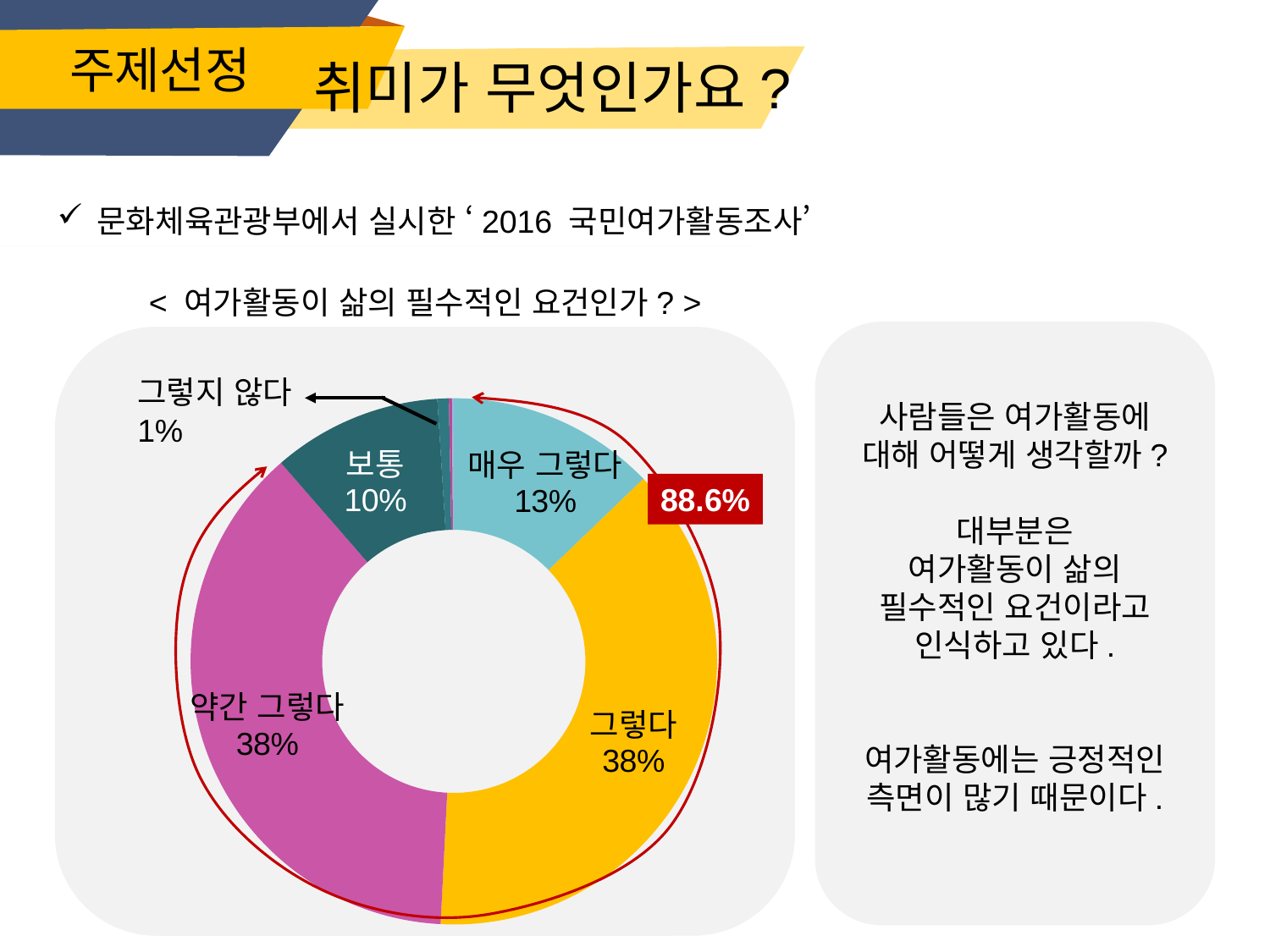

# 주제선정

취미가 무엇인가요?
문화체육관광부에서 실시한 ‘2016 국민여가활동조사’
< 여가활동이 삶의 필수적인 요건인가? >

그렇지 않다 1%

88.6%

### Chart

| Category | 여가활동에 대한 인식 |
|---|---|
| 매우 그렇다 | 12.8 |
| 그렇다 | 38.0 |
| 약간 그렇다 | 37.8 |
| 보통 | 10.4 |
| 약간 그렇지 않다 | 0.7 |
| 그렇지 않다 | 0.2 |
| 전혀 그렇지 않다 | 0.1 |
사람들은 여가활동에
대해 어떻게 생각할까?

대부분은
여가활동이 삶의
필수적인 요건이라고
인식하고 있다.

여가활동에는 긍정적인
측면이 많기 때문이다.